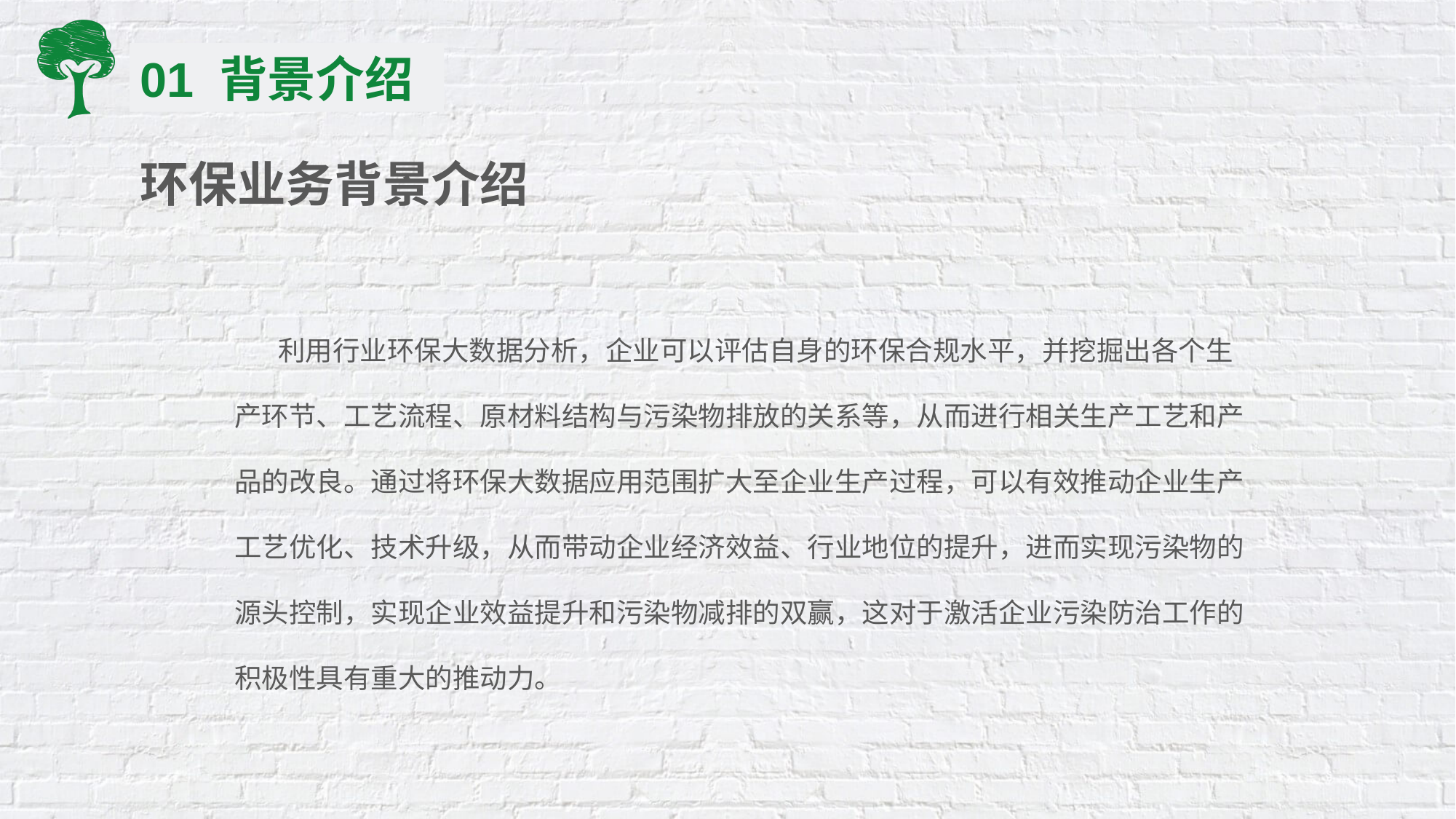

01 背景介绍
环保业务背景介绍
      利用行业环保大数据分析，企业可以评估自身的环保合规水平，并挖掘出各个生产环节、工艺流程、原材料结构与污染物排放的关系等，从而进行相关生产工艺和产品的改良。通过将环保大数据应用范围扩大至企业生产过程，可以有效推动企业生产工艺优化、技术升级，从而带动企业经济效益、行业地位的提升，进而实现污染物的源头控制，实现企业效益提升和污染物减排的双赢，这对于激活企业污染防治工作的积极性具有重大的推动力。